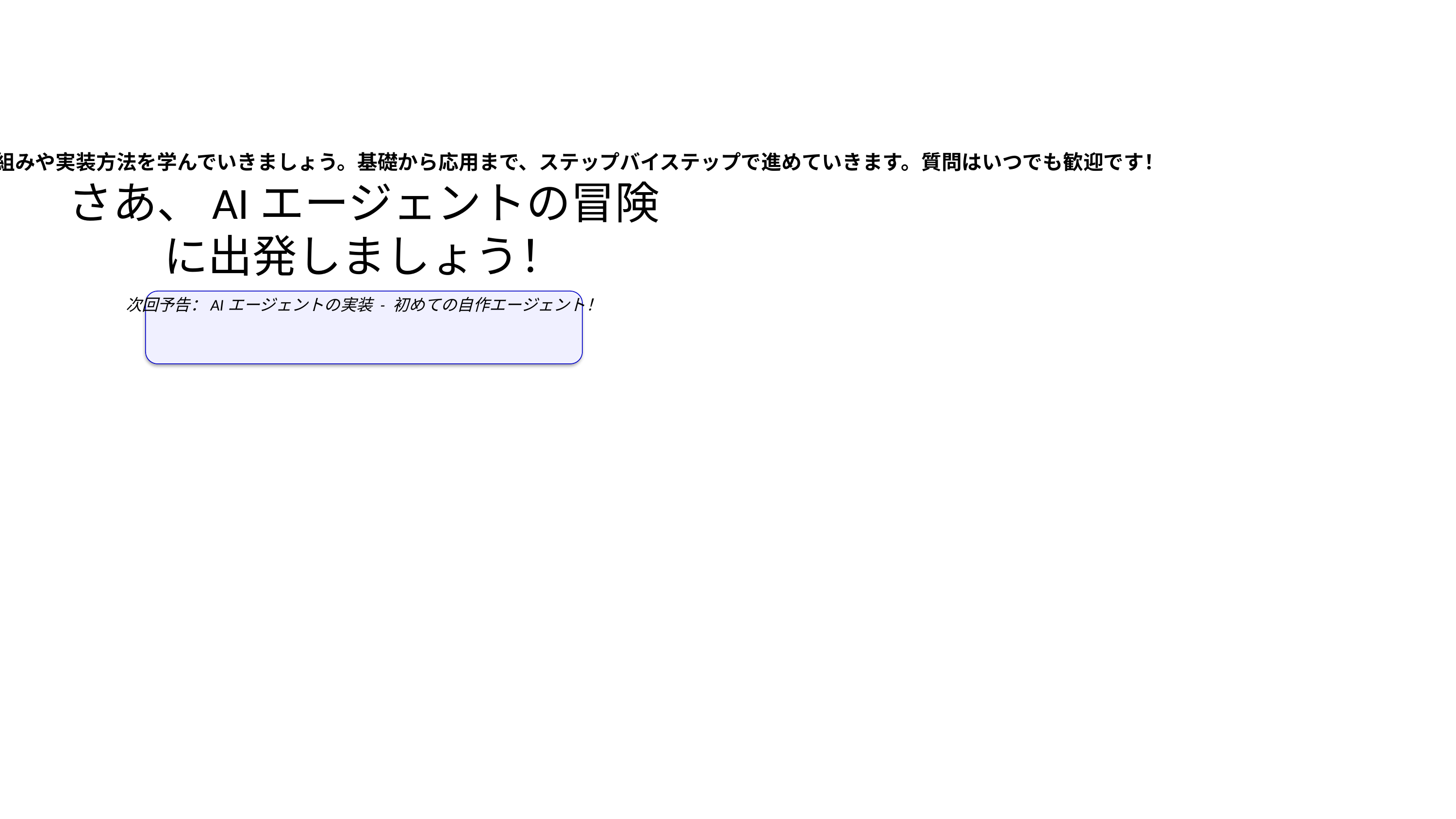

これからの講義で、AIエージェントの詳細な仕組みや実装方法を学んでいきましょう。基礎から応用まで、ステップバイステップで進めていきます。質問はいつでも歓迎です！
# さあ、AIエージェントの冒険に出発しましょう！

次回予告：AIエージェントの実装 - 初めての自作エージェント！